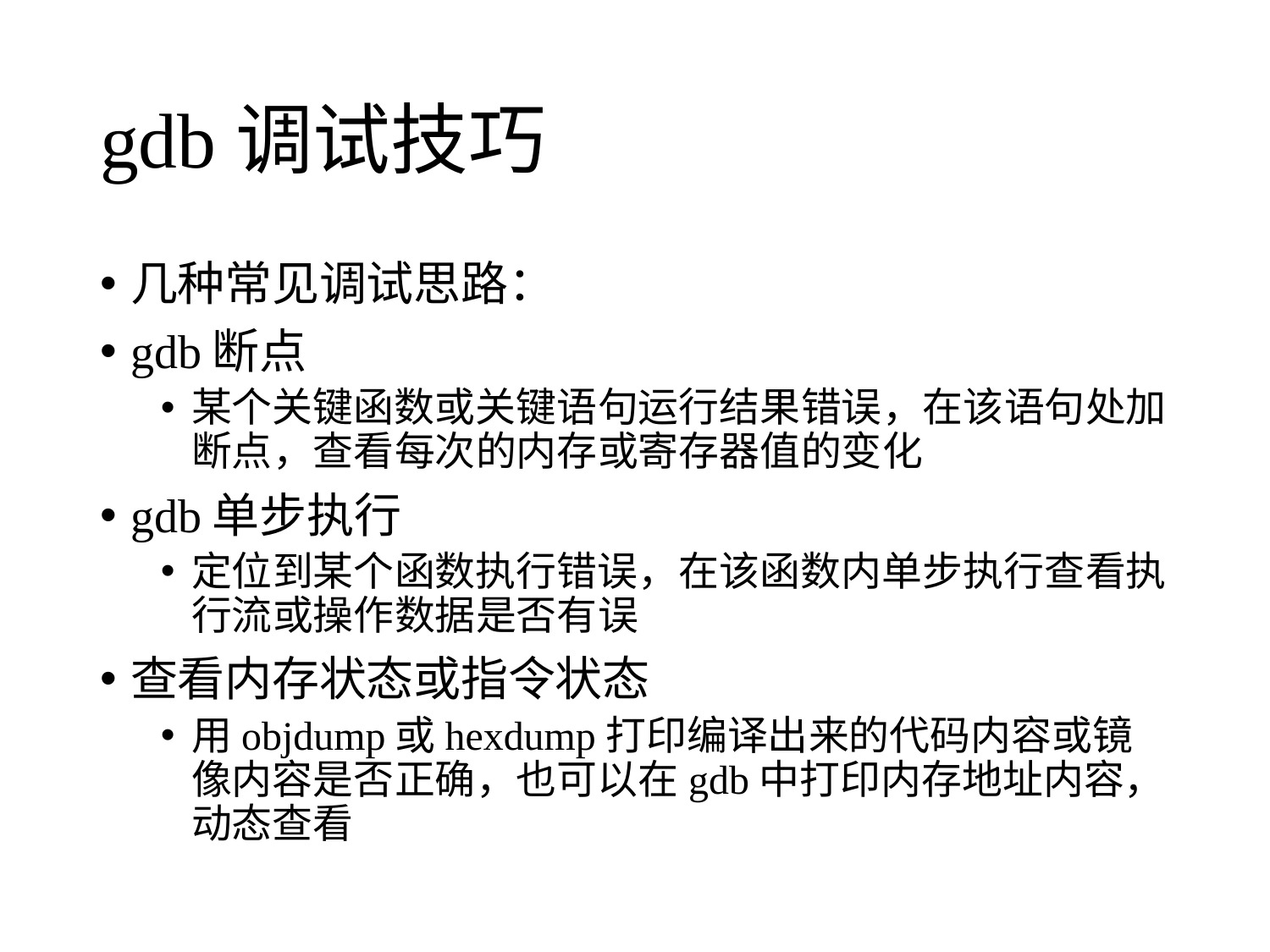

# gdb调试技巧
几种常见调试思路：
gdb断点
某个关键函数或关键语句运行结果错误，在该语句处加断点，查看每次的内存或寄存器值的变化
gdb单步执行
定位到某个函数执行错误，在该函数内单步执行查看执行流或操作数据是否有误
查看内存状态或指令状态
用objdump或hexdump打印编译出来的代码内容或镜像内容是否正确，也可以在gdb中打印内存地址内容，动态查看